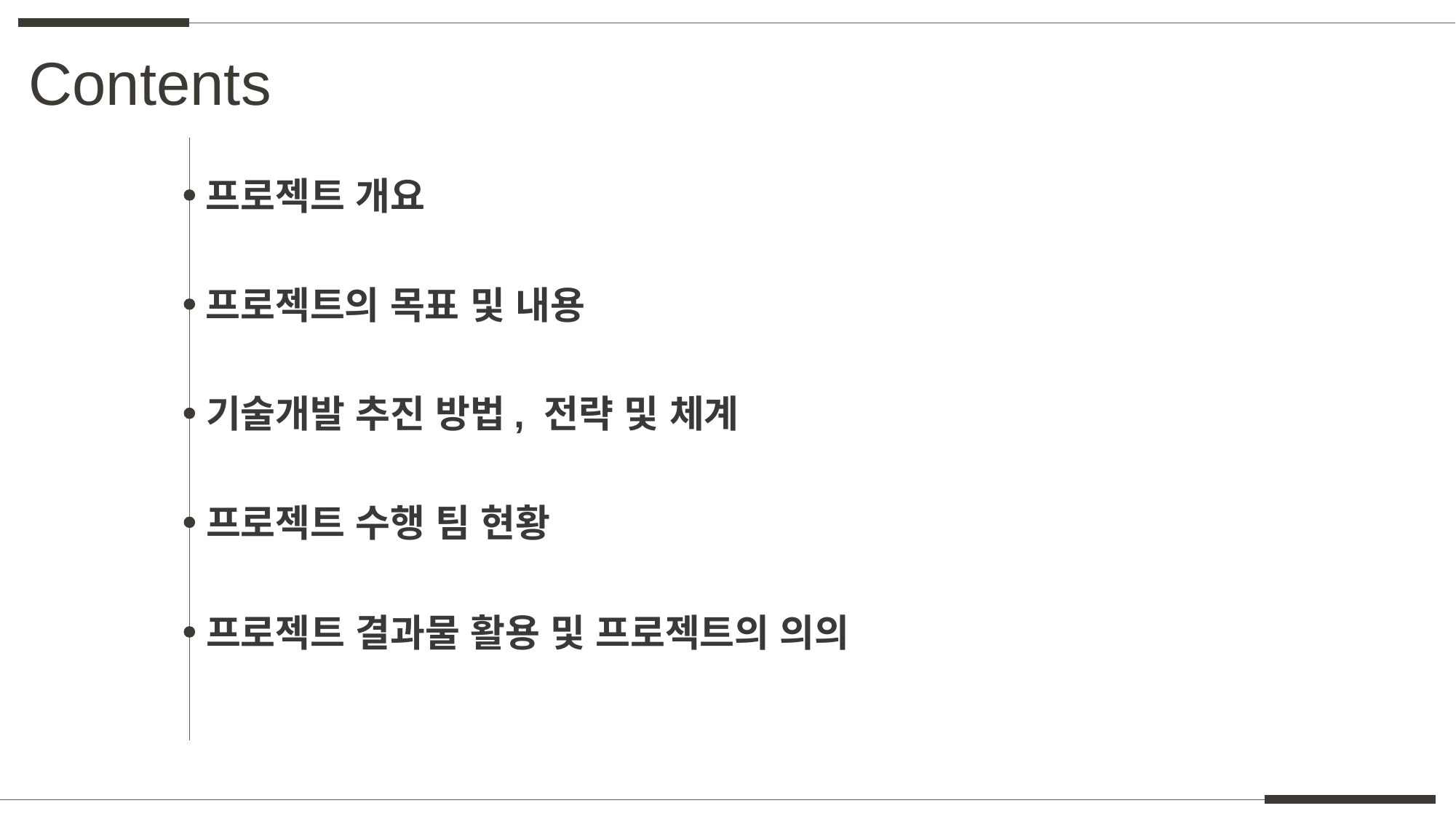

Contents
프로젝트 개요

프로젝트의 목표 및 내용

기술개발 추진 방법, 전략 및 체계

프로젝트 수행 팀 현황

프로젝트 결과물 활용 및 프로젝트의 의의